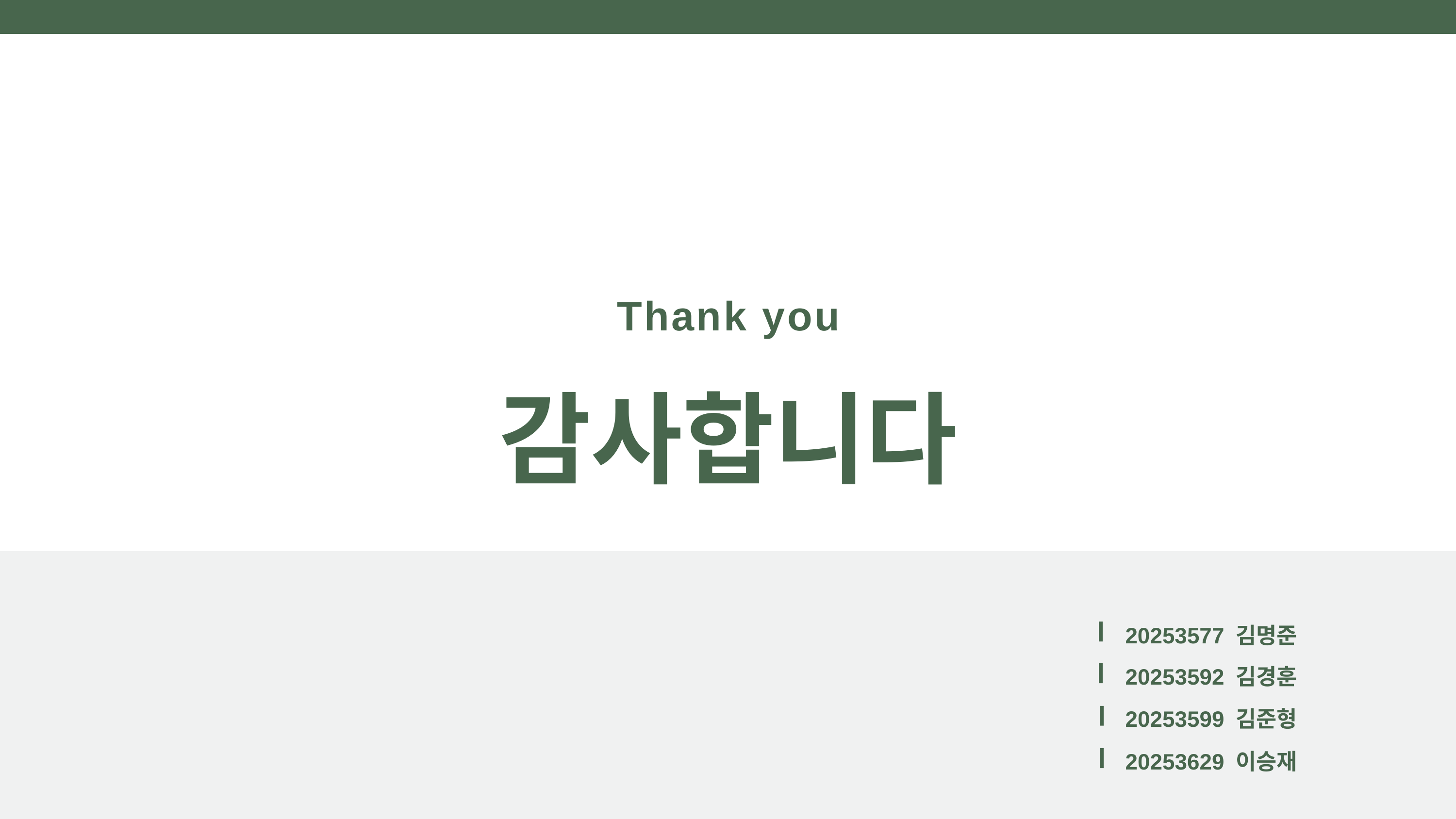

Thank you
감사합니다

20253577 김명준

20253592 김경훈

20253599 김준형

20253629 이승재